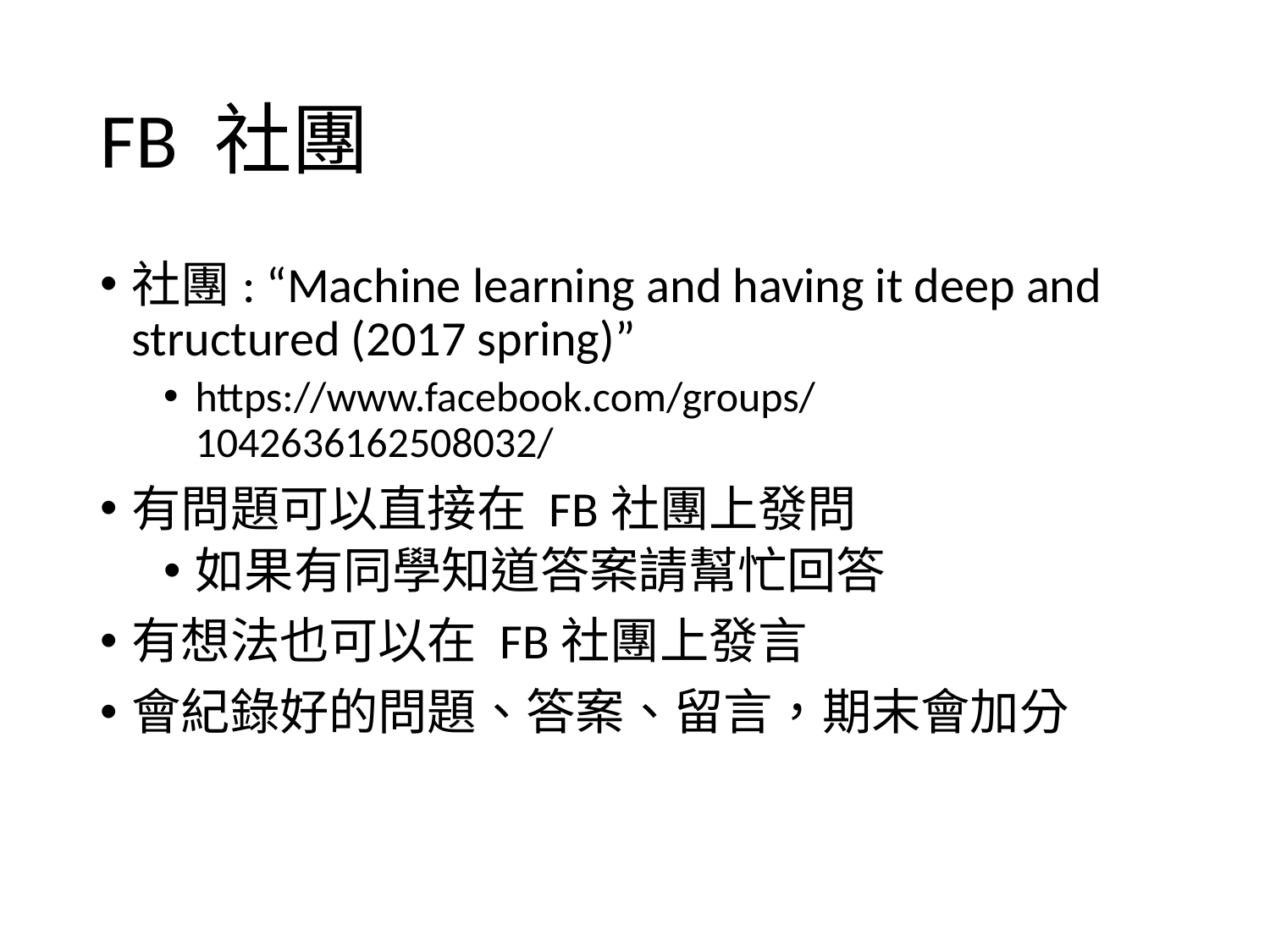

# FB 社團
社團: “Machine learning and having it deep and structured (2017 spring)”
https://www.facebook.com/groups/1042636162508032/
有問題可以直接在 FB社團上發問
如果有同學知道答案請幫忙回答
有想法也可以在 FB社團上發言
會紀錄好的問題、答案、留言，期末會加分